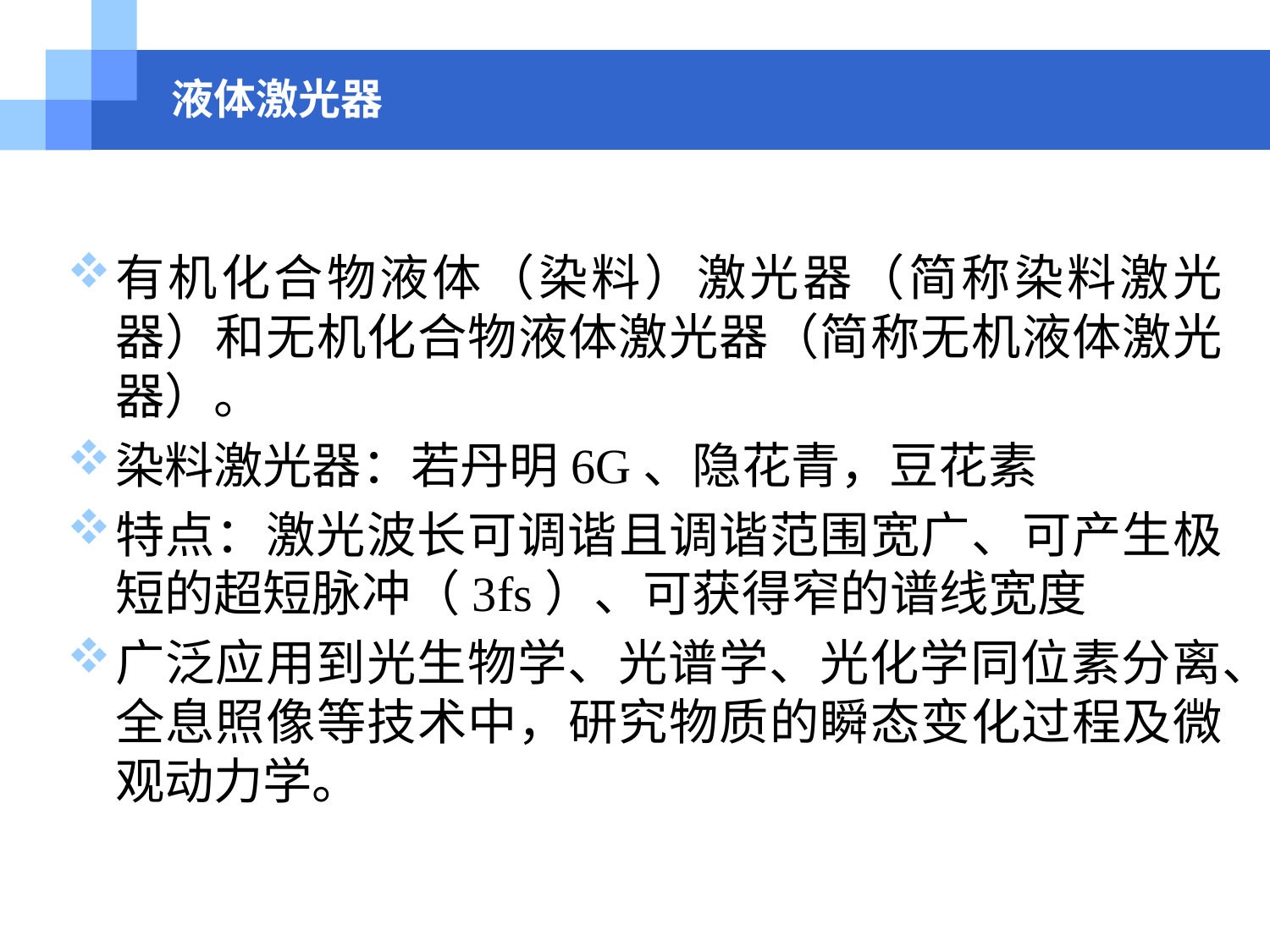

# 液体激光器
有机化合物液体（染料）激光器（简称染料激光器）和无机化合物液体激光器（简称无机液体激光器）。
染料激光器：若丹明6G、隐花青，豆花素
特点：激光波长可调谐且调谐范围宽广、可产生极短的超短脉冲（3fs）、可获得窄的谱线宽度
广泛应用到光生物学、光谱学、光化学同位素分离、全息照像等技术中，研究物质的瞬态变化过程及微观动力学。